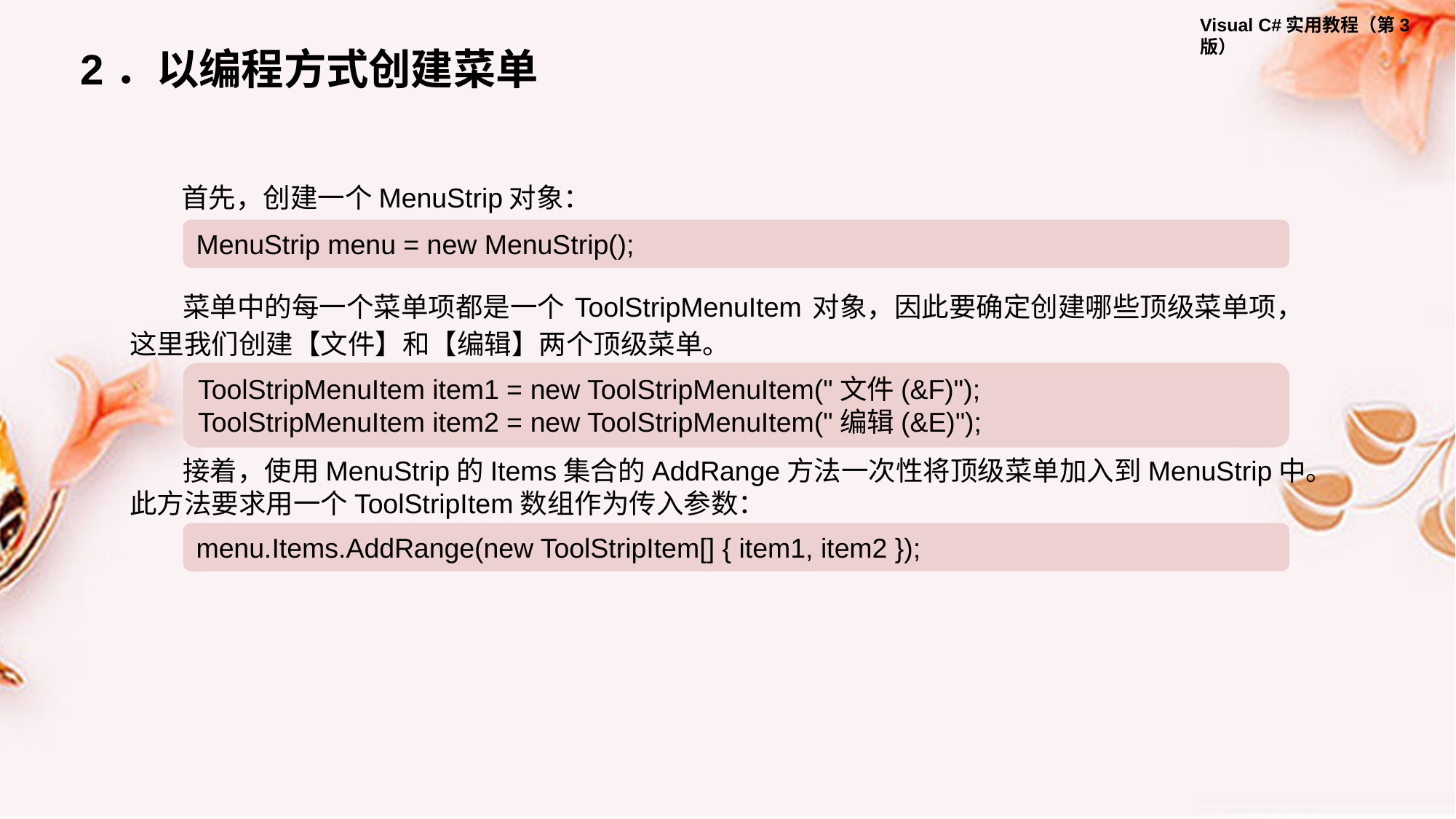

2．以编程方式创建菜单
首先，创建一个MenuStrip对象：
MenuStrip menu = new MenuStrip();
菜单中的每一个菜单项都是一个 ToolStripMenuItem 对象，因此要确定创建哪些顶级菜单项，这里我们创建【文件】和【编辑】两个顶级菜单。
ToolStripMenuItem item1 = new ToolStripMenuItem("文件(&F)");
ToolStripMenuItem item2 = new ToolStripMenuItem("编辑(&E)");
接着，使用MenuStrip的Items集合的AddRange方法一次性将顶级菜单加入到MenuStrip中。此方法要求用一个ToolStripItem数组作为传入参数：
menu.Items.AddRange(new ToolStripItem[] { item1, item2 });